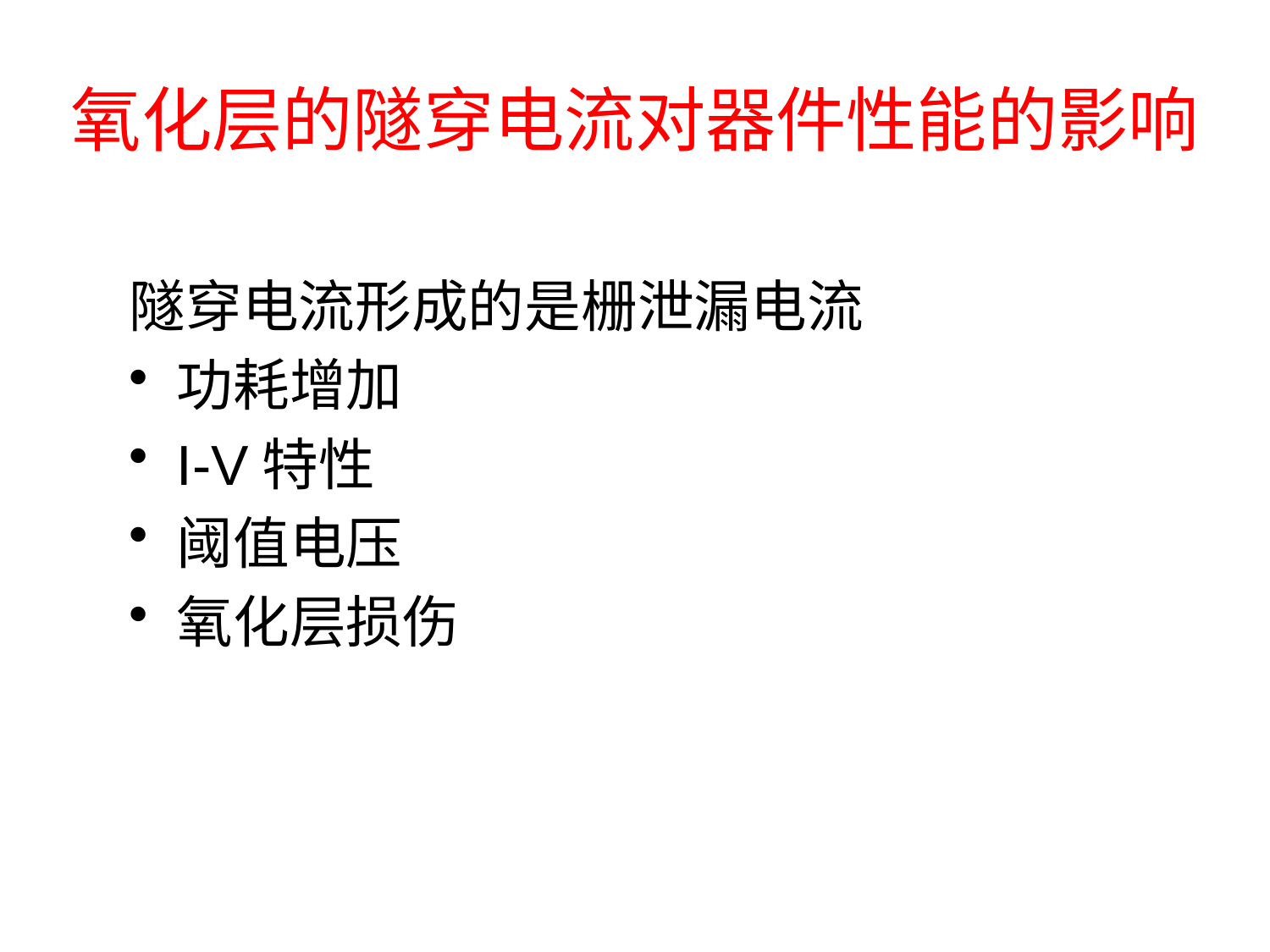

# 氧化层的隧穿电流对器件性能的影响
隧穿电流形成的是栅泄漏电流
功耗增加
I-V特性
阈值电压
氧化层损伤
38